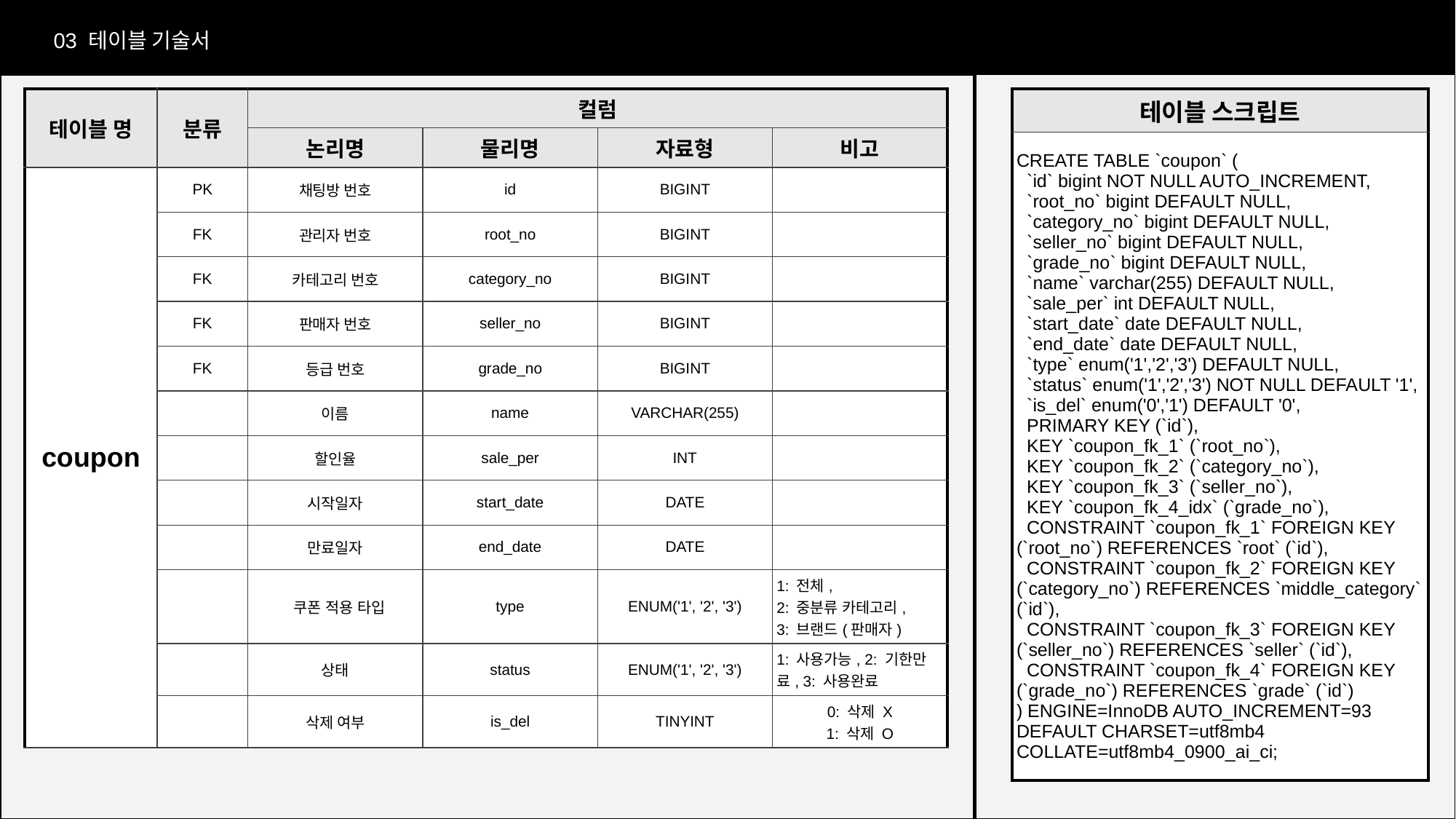

03 테이블 기술서

테이블 기술서
| 테이블 명 | 분류 | 컬럼 |  |  |  |
| --- | --- | --- | --- | --- | --- |
|  |  | 논리명 | 물리명 | 자료형 | 비고 |
| coupon | PK | 채팅방 번호 | id | BIGINT |  |
|  | FK | 관리자 번호 | root\_no | BIGINT |  |
|  | FK | 카테고리 번호 | category\_no | BIGINT |  |
|  | FK | 판매자 번호 | seller\_no | BIGINT |  |
|  | FK | 등급 번호 | grade\_no | BIGINT |  |
|  |  | 이름 | name | VARCHAR(255) |  |
|  |  | 할인율 | sale\_per | INT |  |
|  |  | 시작일자 | start\_date | DATE |  |
|  |  | 만료일자 | end\_date | DATE |  |
|  |  | 쿠폰 적용 타입 | type | ENUM('1', '2', '3') | 1: 전체, 2: 중분류 카테고리, 3: 브랜드(판매자) |
|  |  | 상태 | status | ENUM('1', '2', '3') | 1: 사용가능, 2: 기한만료, 3: 사용완료 |
|  |  | 삭제 여부 | is\_del | TINYINT | 0: 삭제 X 1: 삭제 O |
| 테이블 스크립트 |
| --- |
| CREATE TABLE `coupon` ( `id` bigint NOT NULL AUTO\_INCREMENT, `root\_no` bigint DEFAULT NULL, `category\_no` bigint DEFAULT NULL, `seller\_no` bigint DEFAULT NULL, `grade\_no` bigint DEFAULT NULL, `name` varchar(255) DEFAULT NULL, `sale\_per` int DEFAULT NULL, `start\_date` date DEFAULT NULL, `end\_date` date DEFAULT NULL, `type` enum('1','2','3') DEFAULT NULL, `status` enum('1','2','3') NOT NULL DEFAULT '1', `is\_del` enum('0','1') DEFAULT '0', PRIMARY KEY (`id`), KEY `coupon\_fk\_1` (`root\_no`), KEY `coupon\_fk\_2` (`category\_no`), KEY `coupon\_fk\_3` (`seller\_no`), KEY `coupon\_fk\_4\_idx` (`grade\_no`), CONSTRAINT `coupon\_fk\_1` FOREIGN KEY (`root\_no`) REFERENCES `root` (`id`), CONSTRAINT `coupon\_fk\_2` FOREIGN KEY (`category\_no`) REFERENCES `middle\_category` (`id`), CONSTRAINT `coupon\_fk\_3` FOREIGN KEY (`seller\_no`) REFERENCES `seller` (`id`), CONSTRAINT `coupon\_fk\_4` FOREIGN KEY (`grade\_no`) REFERENCES `grade` (`id`) ) ENGINE=InnoDB AUTO\_INCREMENT=93 DEFAULT CHARSET=utf8mb4 COLLATE=utf8mb4\_0900\_ai\_ci; |